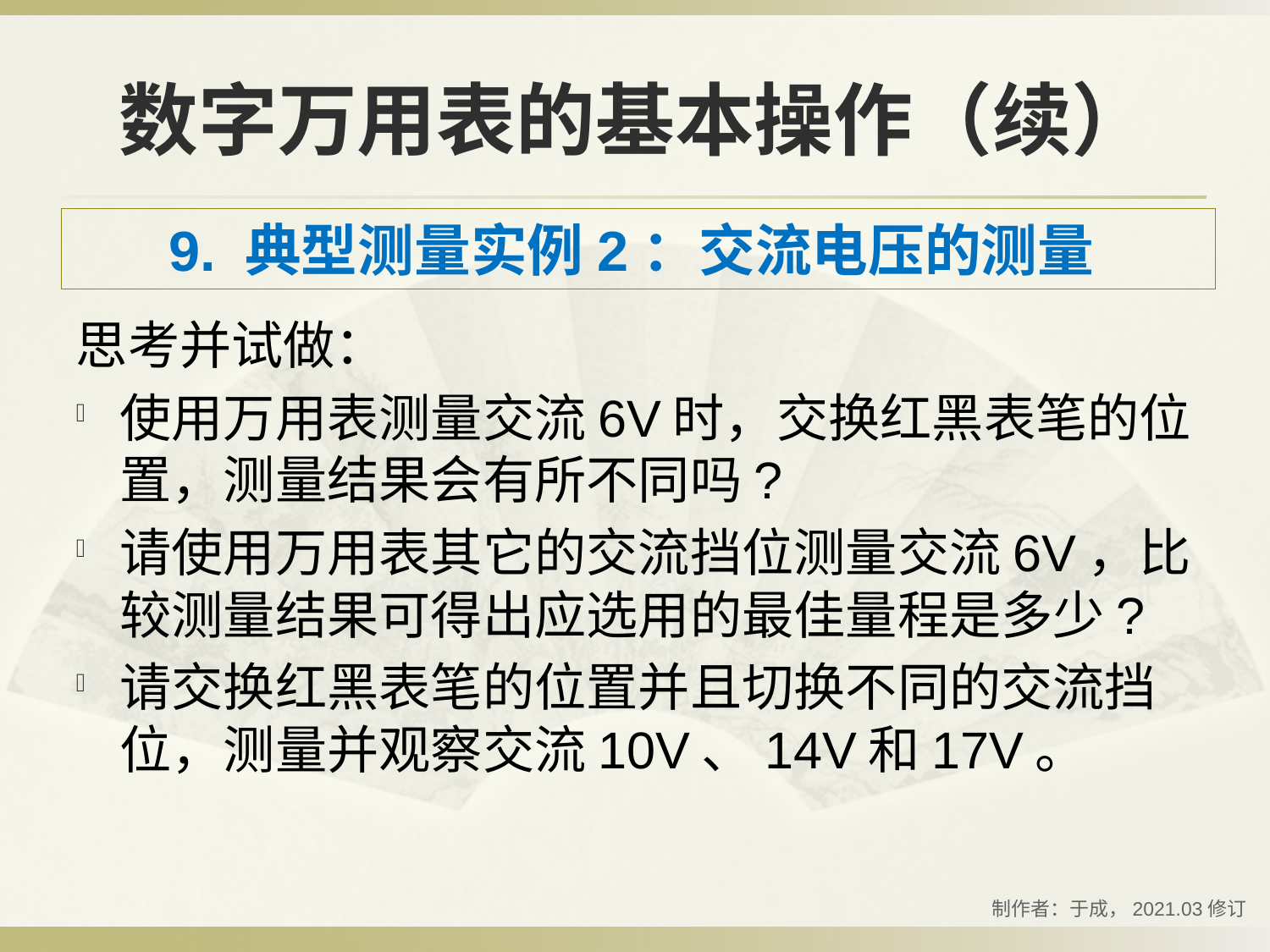

# 数字万用表的基本操作（续）
9. 典型测量实例2：交流电压的测量
思考并试做：
使用万用表测量交流6V时，交换红黑表笔的位置，测量结果会有所不同吗?
请使用万用表其它的交流挡位测量交流6V，比较测量结果可得出应选用的最佳量程是多少?
请交换红黑表笔的位置并且切换不同的交流挡位，测量并观察交流10V、14V和17V。
制作者：于成，2021.03修订